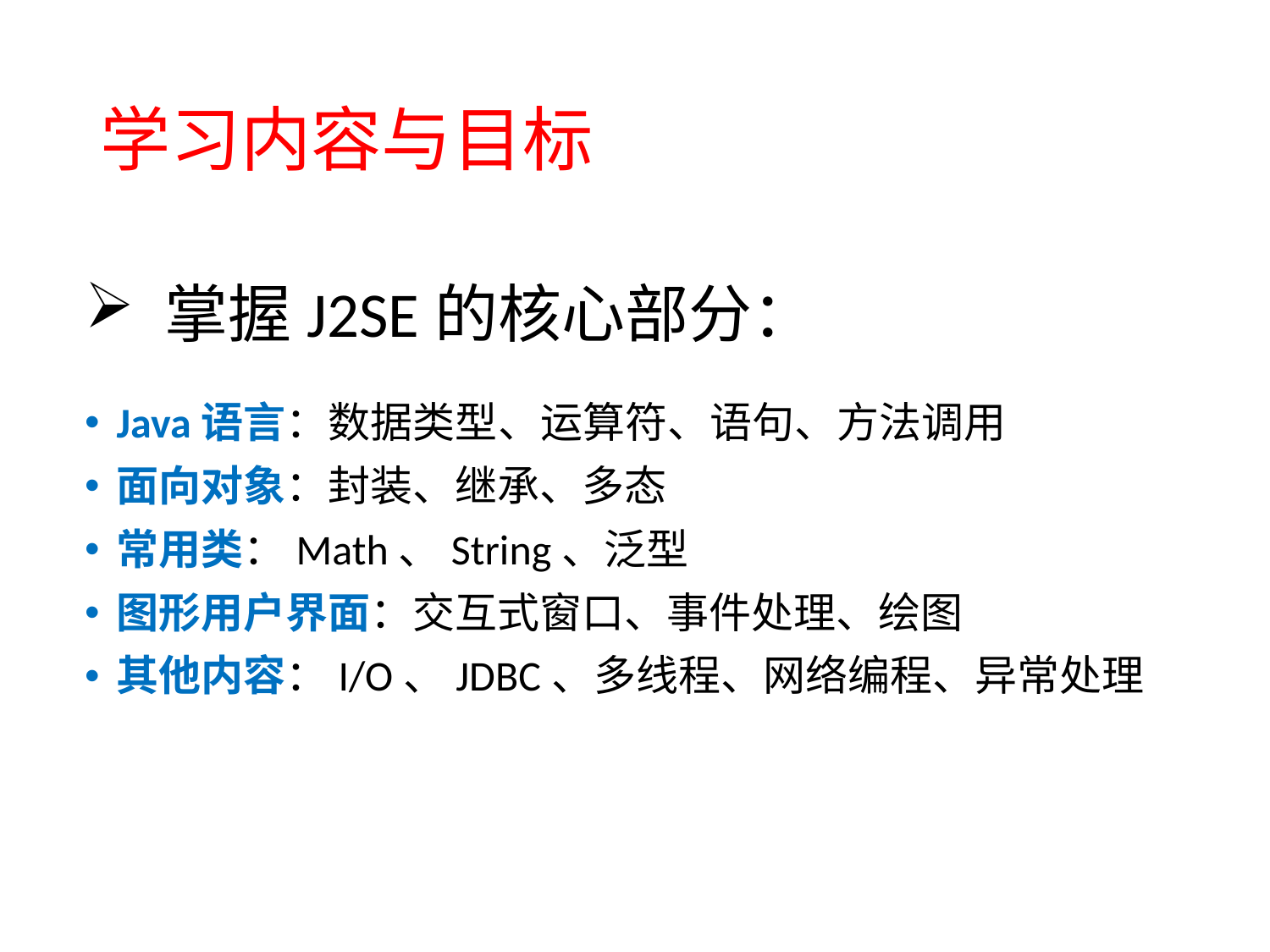

# 学习内容与目标
 掌握J2SE的核心部分：

Java语言：数据类型、运算符、语句、方法调用
面向对象：封装、继承、多态
常用类：Math、String、泛型
图形用户界面：交互式窗口、事件处理、绘图
其他内容：I/O、JDBC、多线程、网络编程、异常处理